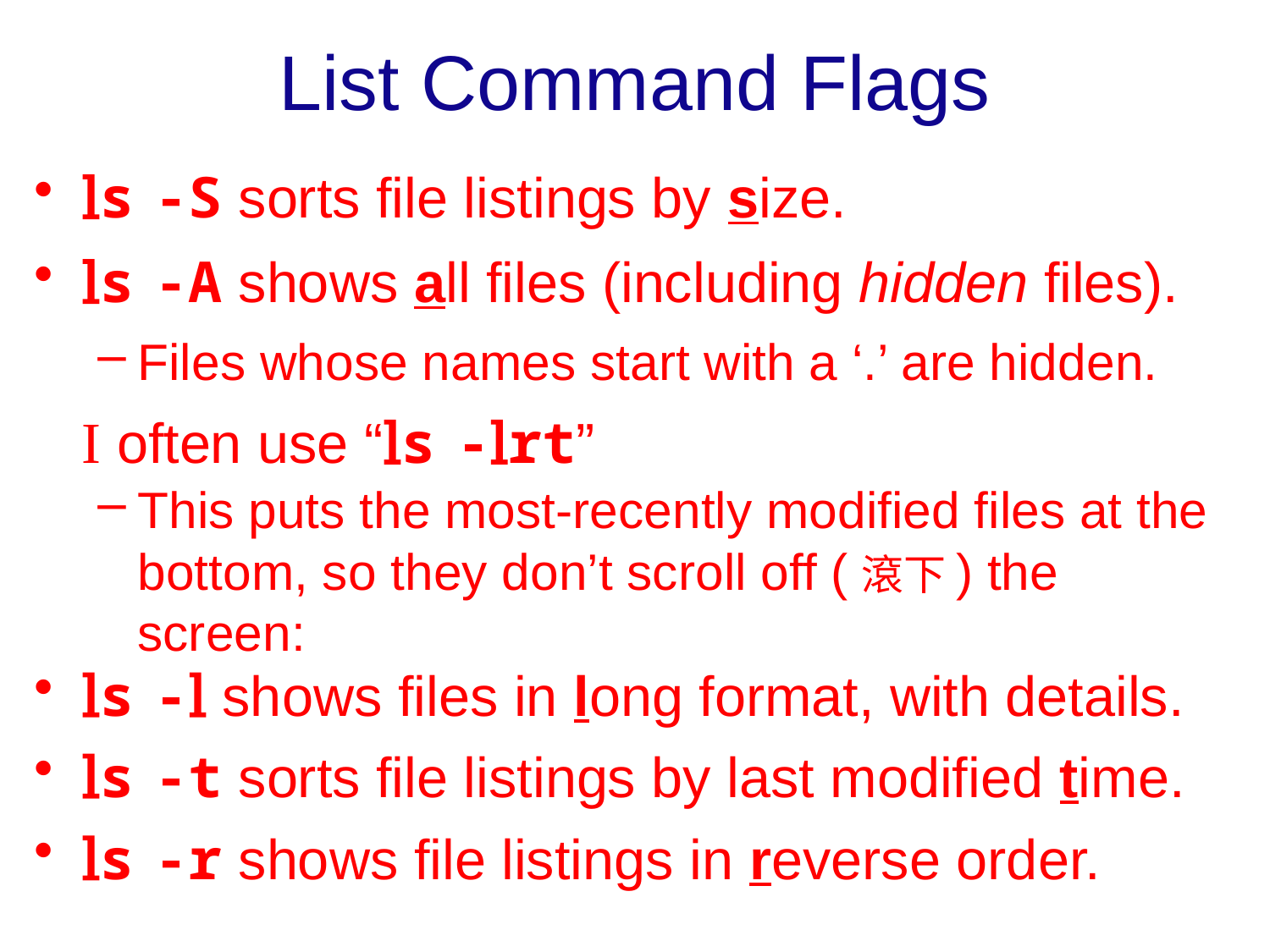

# List Command Flags
ls -S sorts file listings by size.
ls -A shows all files (including hidden files).
Files whose names start with a ‘.’ are hidden.
I often use “ls -lrt”
This puts the most-recently modified files at the bottom, so they don’t scroll off (滾下) the screen:
ls -l shows files in long format, with details.
ls -t sorts file listings by last modified time.
ls -r shows file listings in reverse order.